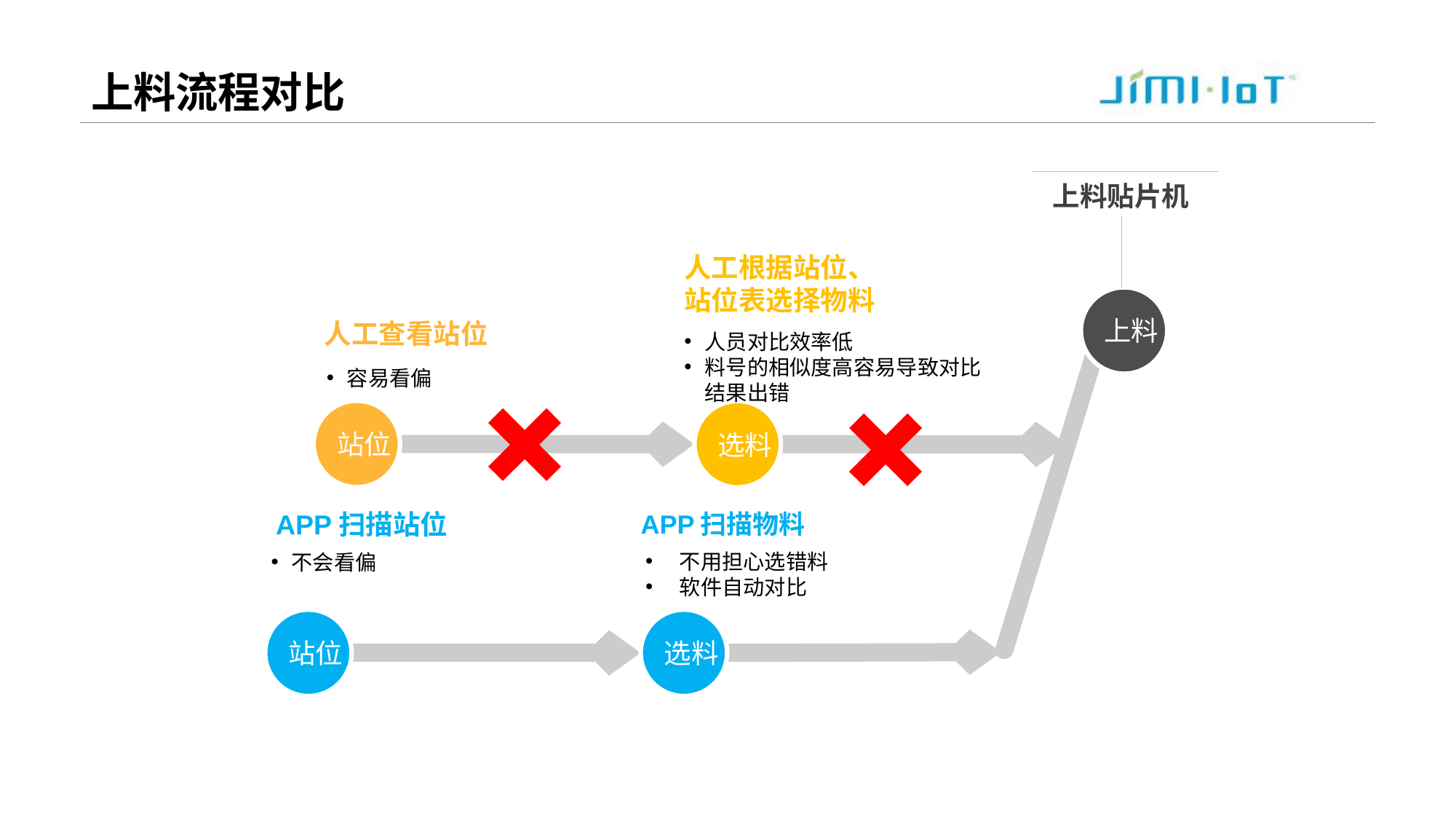

# 上料流程对比
上料贴片机
人工根据站位、
站位表选择物料

上料
人工查看站位
站位
选料
人员对比效率低
料号的相似度高容易导致对比结果出错
选料

APP扫描站位
不会看偏
站位
APP扫描物料
不用担心选错料
软件自动对比

容易看偏